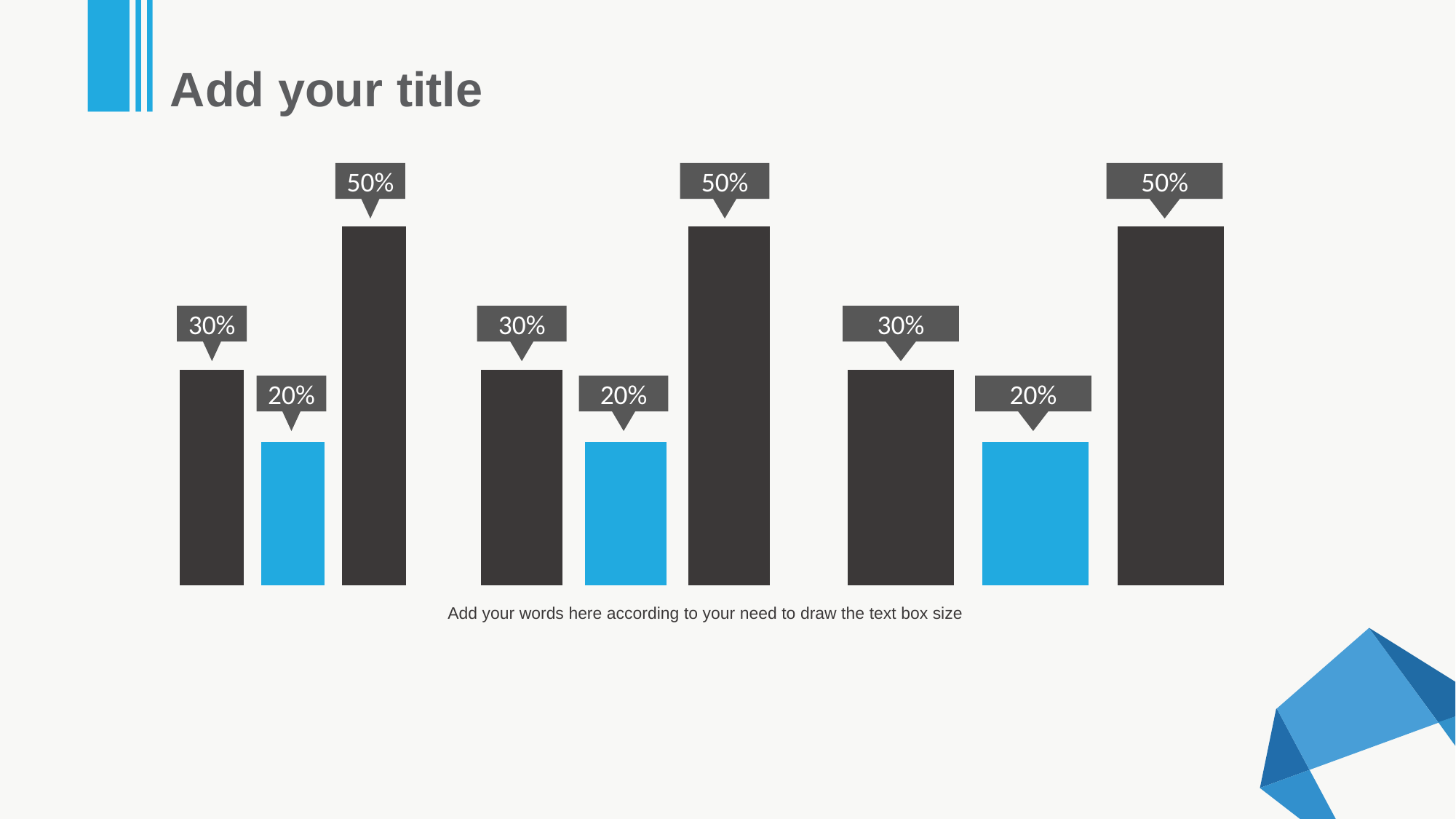

Add your title

### Chart

| Category | 系列 1 | 系列 2 | 系列 3 |
|---|---|---|---|
| 类别 1 | 3.0 | 2.0 | 5.0 |
50%

30%

20%

### Chart

| Category | 系列 1 | 系列 2 | 系列 3 |
|---|---|---|---|
| 类别 1 | 3.0 | 2.0 | 5.0 |
50%

30%

20%

### Chart

| Category | 系列 1 | 系列 2 | 系列 3 |
|---|---|---|---|
| 类别 1 | 3.0 | 2.0 | 5.0 |
50%

30%

20%

Add your words here according to your need to draw the text box size